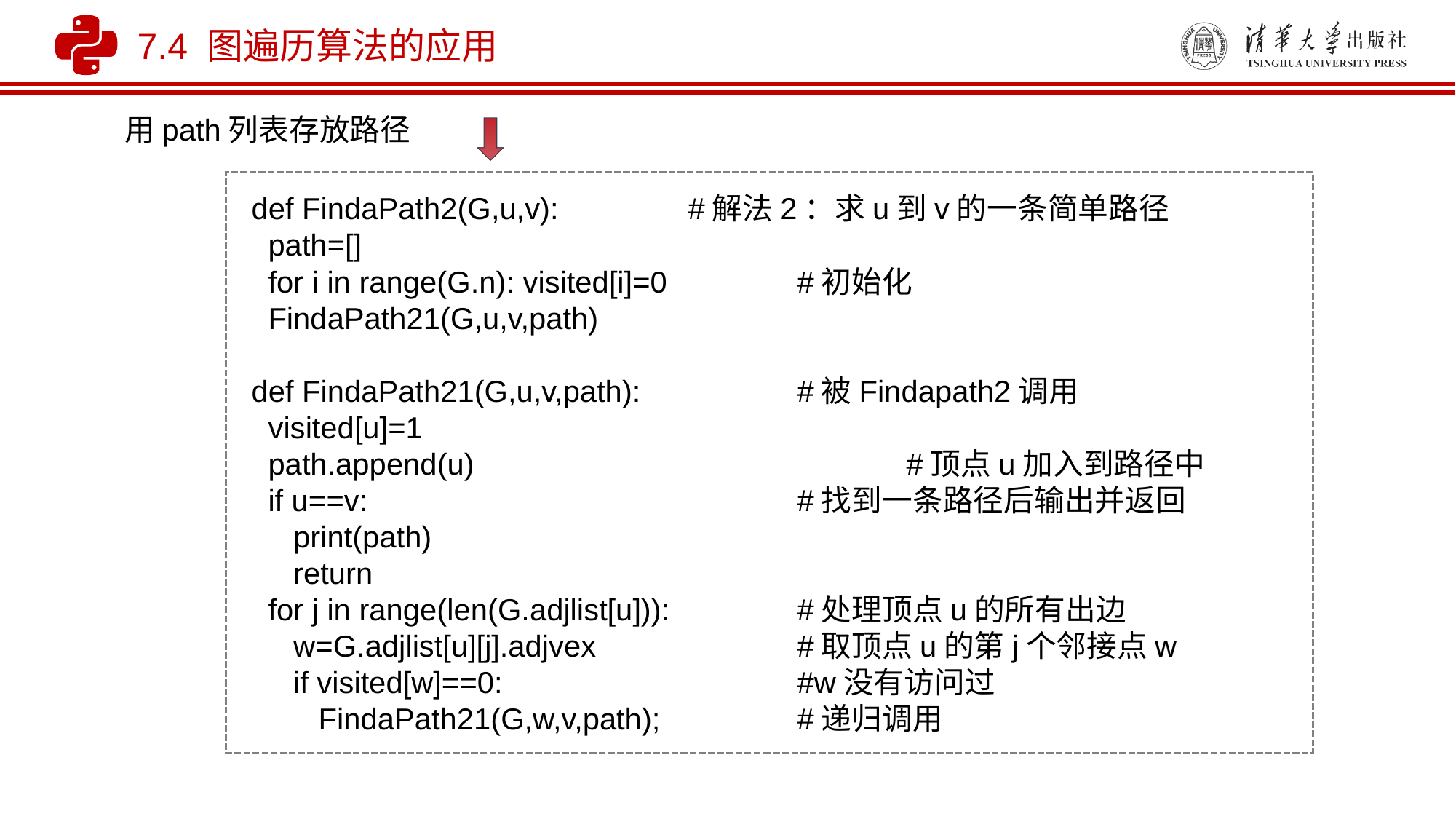

7.4 图遍历算法的应用
用path列表存放路径

def FindaPath2(G,u,v):             	#解法2：求u到v的一条简单路径
  path=[]
  for i in range(G.n): visited[i]=0   	#初始化
  FindaPath21(G,u,v,path)

def FindaPath21(G,u,v,path):            	#被Findapath2调用
  visited[u]=1
  path.append(u)				#顶点u加入到路径中
  if u==v:				#找到一条路径后输出并返回
     print(path)
     return
  for j in range(len(G.adjlist[u])):    	#处理顶点u的所有出边
     w=G.adjlist[u][j].adjvex           	#取顶点u的第j个邻接点w
     if visited[w]==0:			#w没有访问过
        FindaPath21(G,w,v,path);		#递归调用